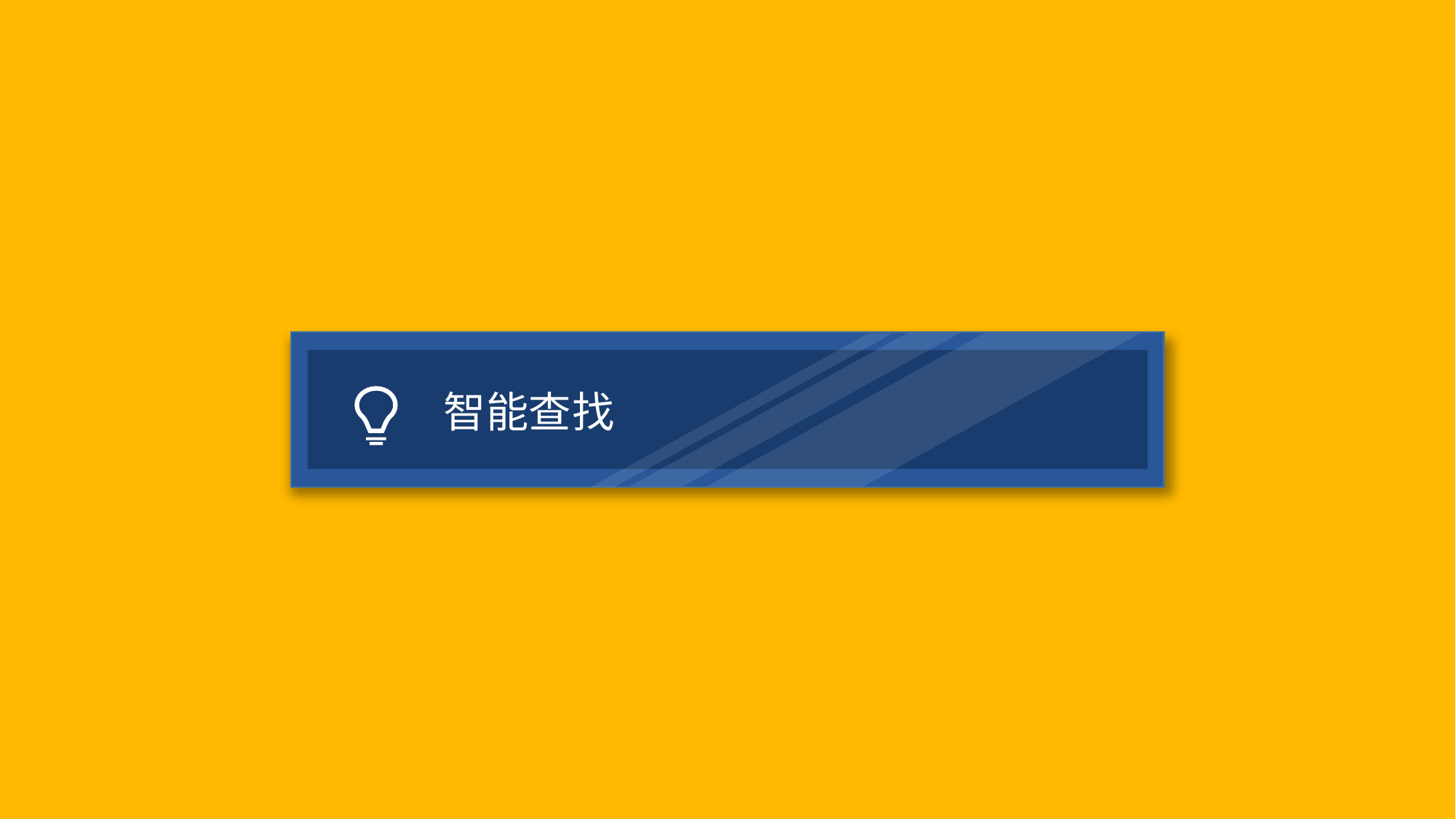

Leveraging modern desktop productivity
智
能
查
找